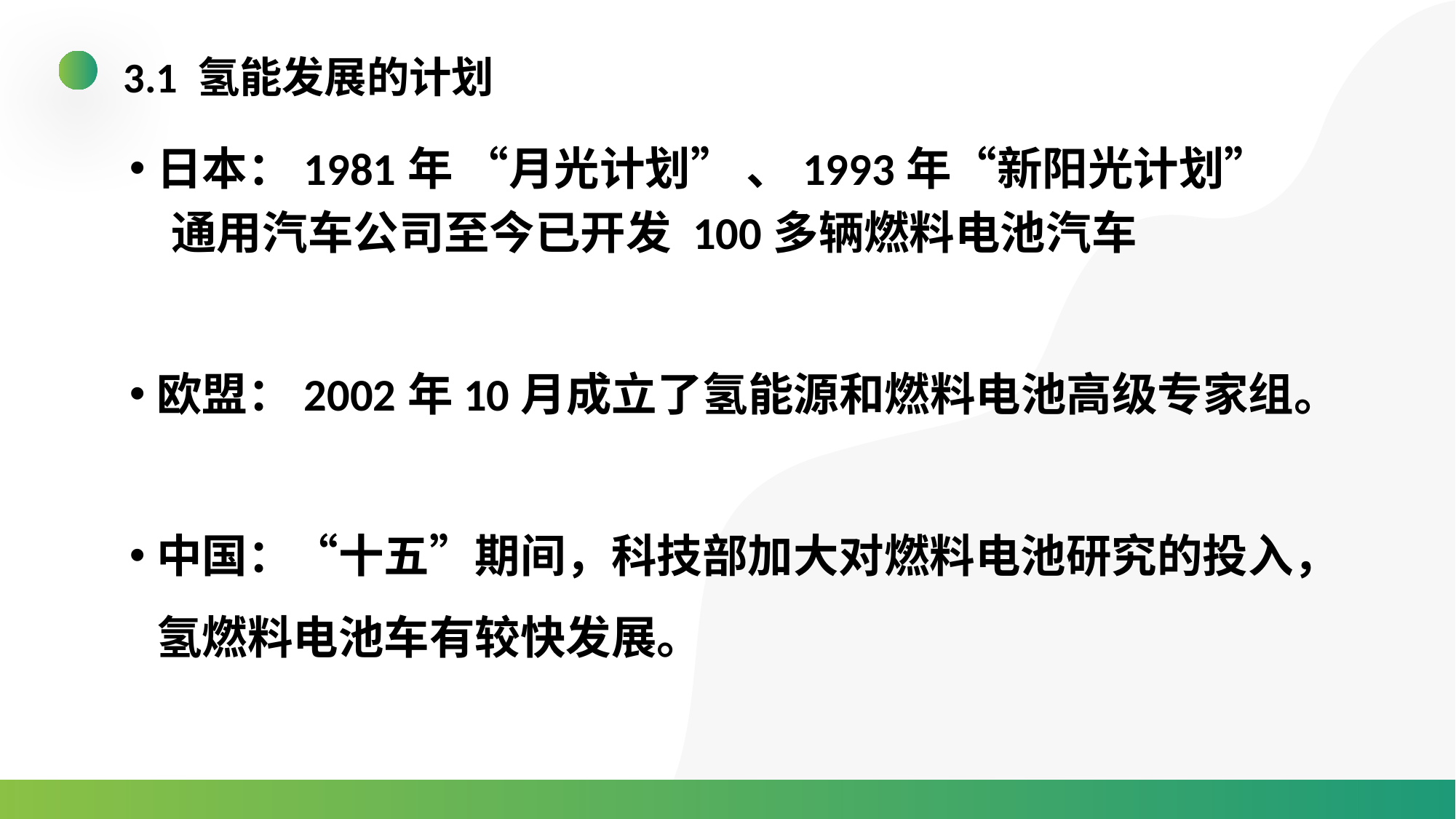

3.1 氢能发展的计划
日本：1981年 “月光计划” 、1993年“新阳光计划”
   通用汽车公司至今已开发 100多辆燃料电池汽车

欧盟：2002年10月成立了氢能源和燃料电池高级专家组。

中国：“十五”期间，科技部加大对燃料电池研究的投入，氢燃料电池车有较快发展。

氢能研发的历史及计划